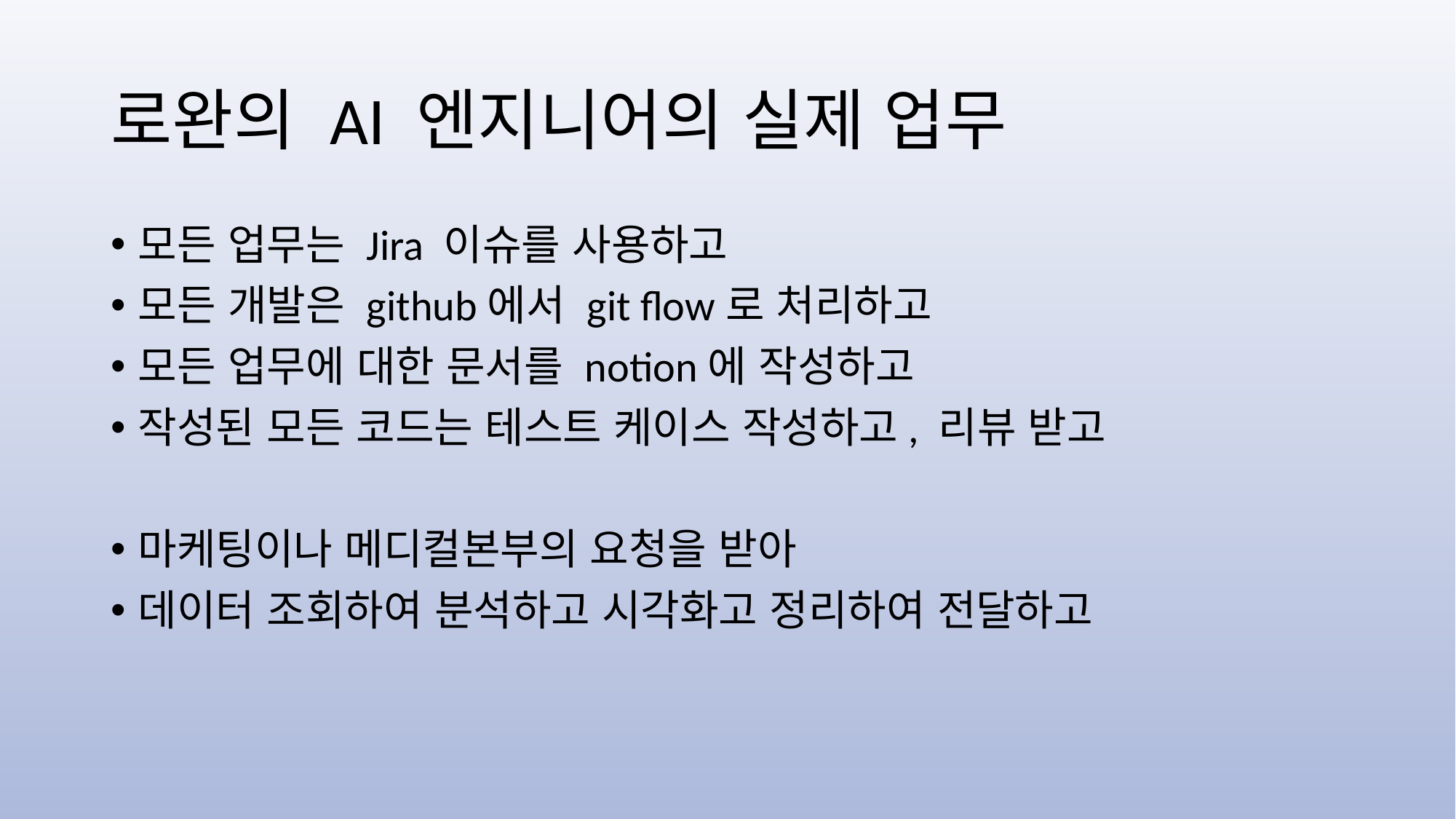

# 로완의 AI 엔지니어의 실제 업무
모든 업무는 Jira 이슈를 사용하고
모든 개발은 github에서 git flow로 처리하고
모든 업무에 대한 문서를 notion에 작성하고
작성된 모든 코드는 테스트 케이스 작성하고, 리뷰 받고

마케팅이나 메디컬본부의 요청을 받아
데이터 조회하여 분석하고 시각화고 정리하여 전달하고